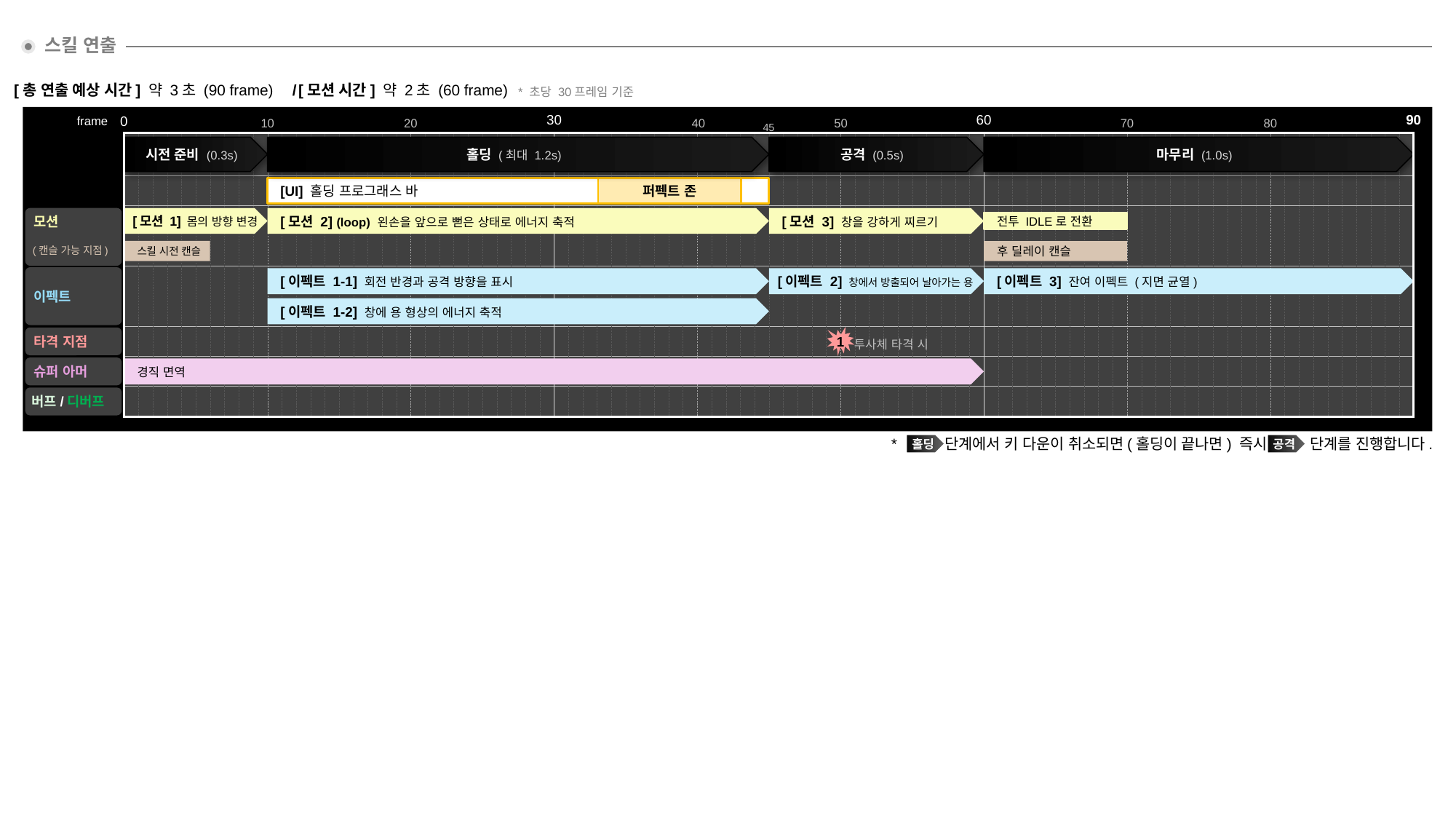

스킬 연출

[총 연출 예상 시간] 약 3초 (90 frame)
/
[모션 시간] 약 2초 (60 frame)
* 초당 30프레임 기준

 90
30
60
0
frame
70
80
10
20
40
50
45

시전 준비 (0.3s)
홀딩 (최대 1.2s)
공격 (0.5s)
마무리 (1.0s)

[UI] 홀딩 프로그래스 바
퍼펙트 존

모션
(캔슬 가능 지점)
[모션 1] 몸의 방향 변경
[모션 2] (loop) 왼손을 앞으로 뻗은 상태로 에너지 축적
[모션 3] 창을 강하게 찌르기
전투 IDLE로 전환
스킬 시전 캔슬
후 딜레이 캔슬

이펙트
[이펙트 2] 창에서 방출되어 날아가는 용
[이펙트 3] 잔여 이펙트 (지면 균열)
[이펙트 1-1] 회전 반경과 공격 방향을 표시
[이펙트 1-2] 창에 용 형상의 에너지 축적

1

타격 지점
투사체 타격 시

슈퍼 아머
경직 면역

버프/디버프
홀딩
공격
*
단계에서 키 다운이 취소되면(홀딩이 끝나면) 즉시
단계를 진행합니다.